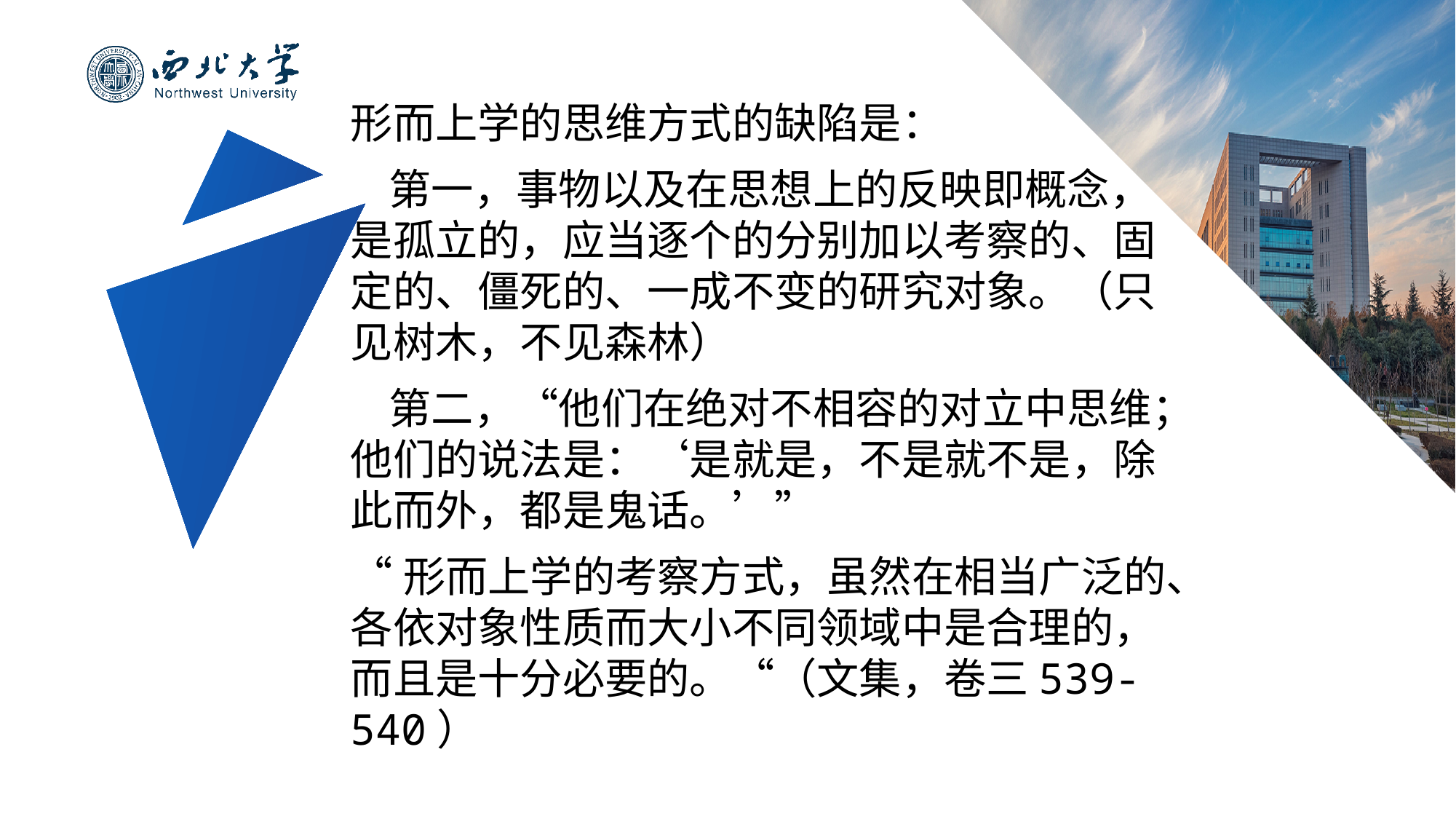

形而上学的思维方式的缺陷是：
   第一，事物以及在思想上的反映即概念，是孤立的，应当逐个的分别加以考察的、固定的、僵死的、一成不变的研究对象。（只见树木，不见森林）
   第二，“他们在绝对不相容的对立中思维；他们的说法是：‘是就是，不是就不是，除此而外，都是鬼话。’”
“形而上学的考察方式，虽然在相当广泛的、各依对象性质而大小不同领域中是合理的，而且是十分必要的。“（文集，卷三539-540）